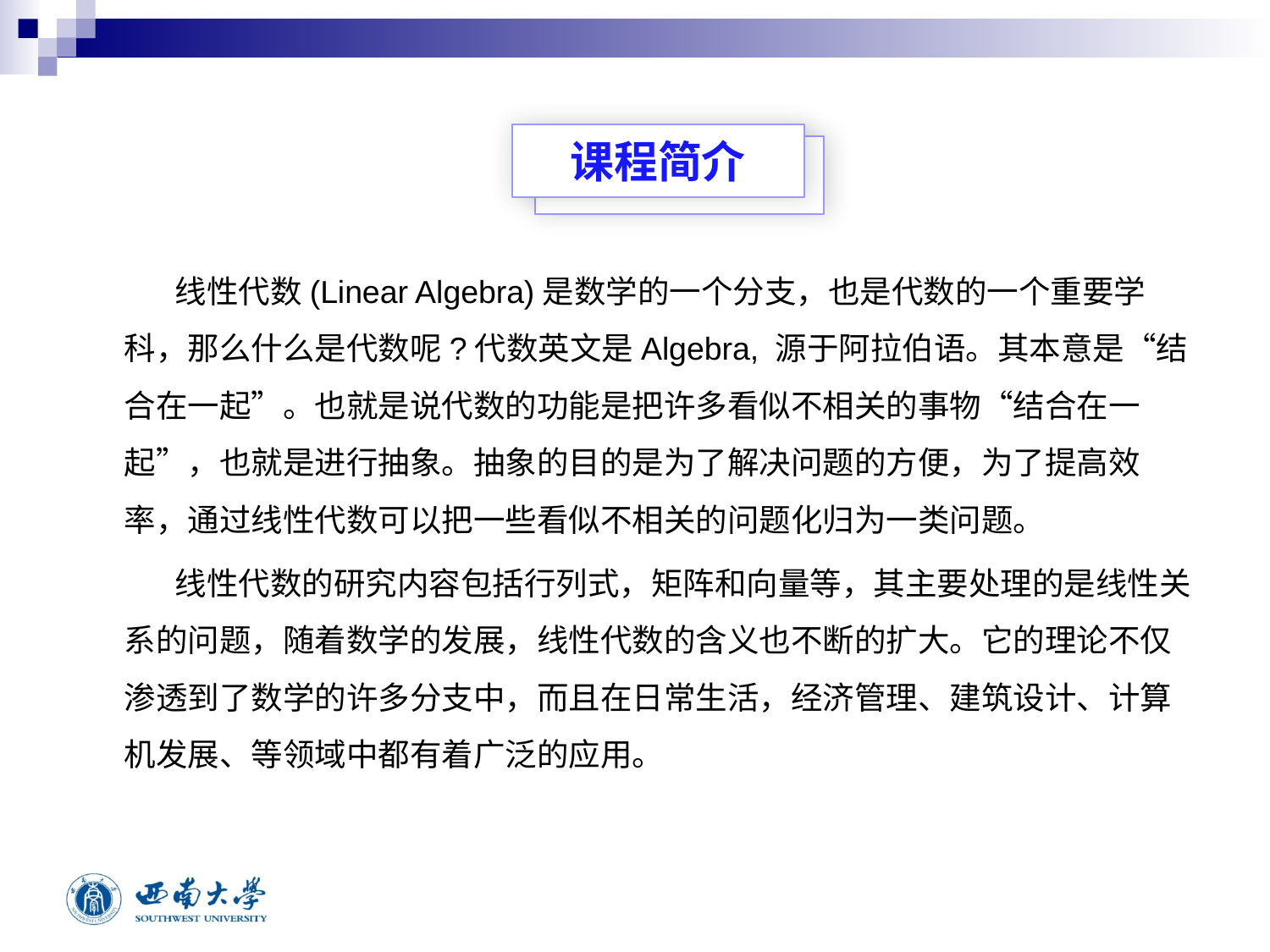

课程简介

      线性代数(Linear Algebra)是数学的一个分支，也是代数的一个重要学科，那么什么是代数呢?代数英文是Algebra, 源于阿拉伯语。其本意是“结合在一起”。也就是说代数的功能是把许多看似不相关的事物“结合在一起”，也就是进行抽象。抽象的目的是为了解决问题的方便，为了提高效率，通过线性代数可以把一些看似不相关的问题化归为一类问题。
      线性代数的研究内容包括行列式，矩阵和向量等，其主要处理的是线性关系的问题，随着数学的发展，线性代数的含义也不断的扩大。它的理论不仅渗透到了数学的许多分支中，而且在日常生活，经济管理、建筑设计、计算机发展、等领域中都有着广泛的应用。